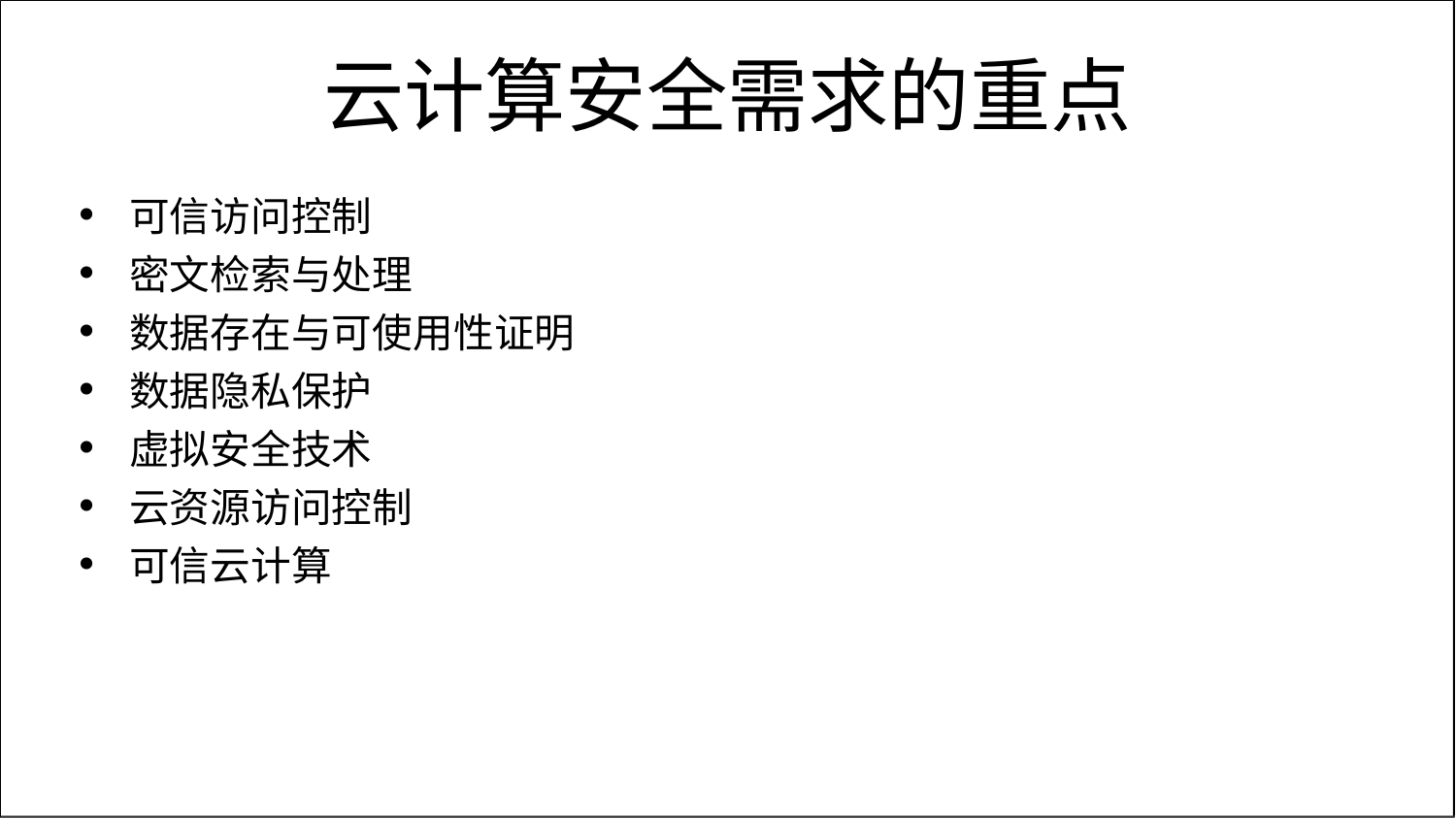

# 云计算安全需求的重点
可信访问控制
密文检索与处理
数据存在与可使用性证明
数据隐私保护
虚拟安全技术
云资源访问控制
可信云计算